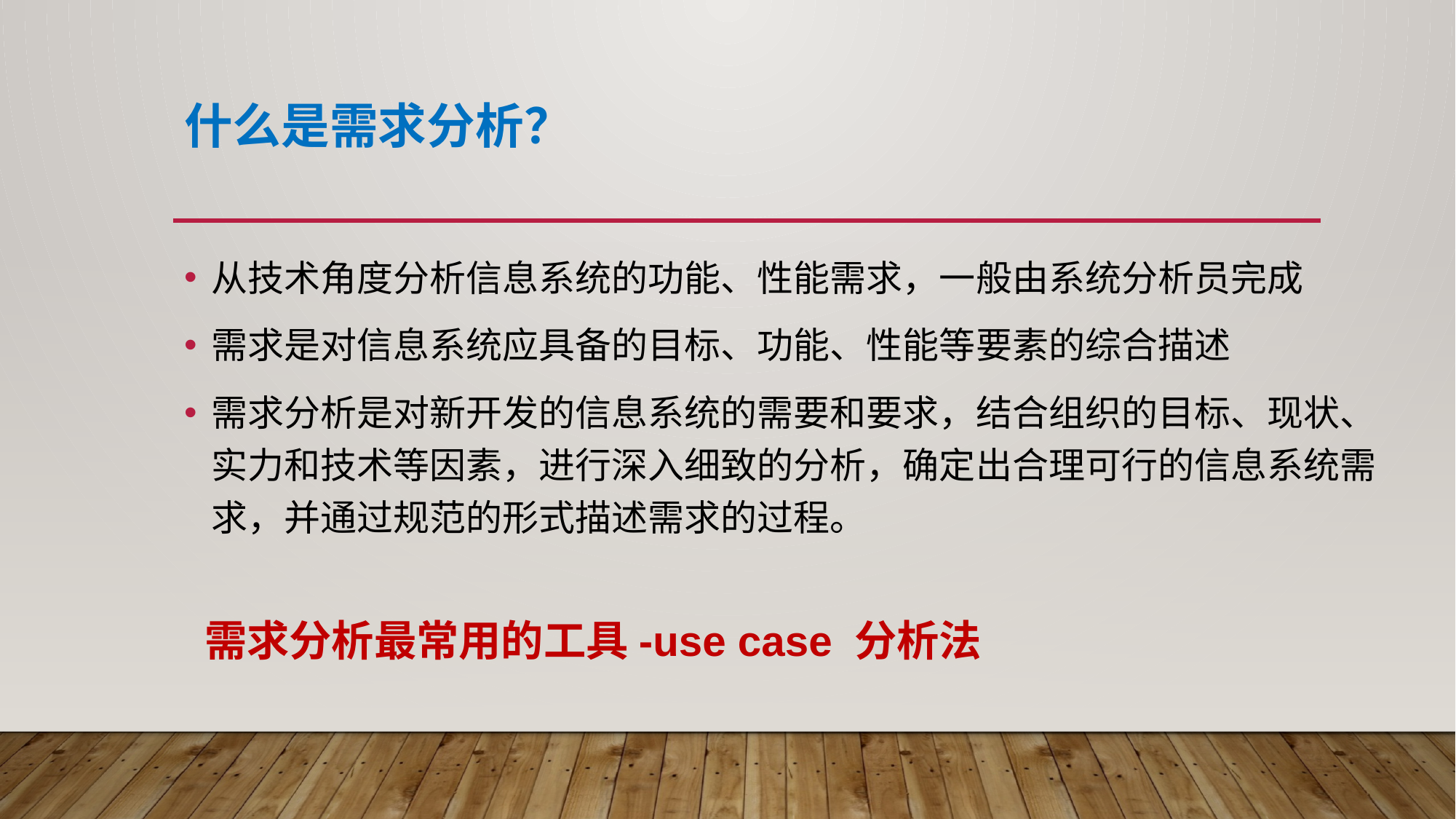

# 什么是需求分析？
从技术角度分析信息系统的功能、性能需求，一般由系统分析员完成
需求是对信息系统应具备的目标、功能、性能等要素的综合描述
需求分析是对新开发的信息系统的需要和要求，结合组织的目标、现状、实力和技术等因素，进行深入细致的分析，确定出合理可行的信息系统需求，并通过规范的形式描述需求的过程。
需求分析最常用的工具-use case 分析法